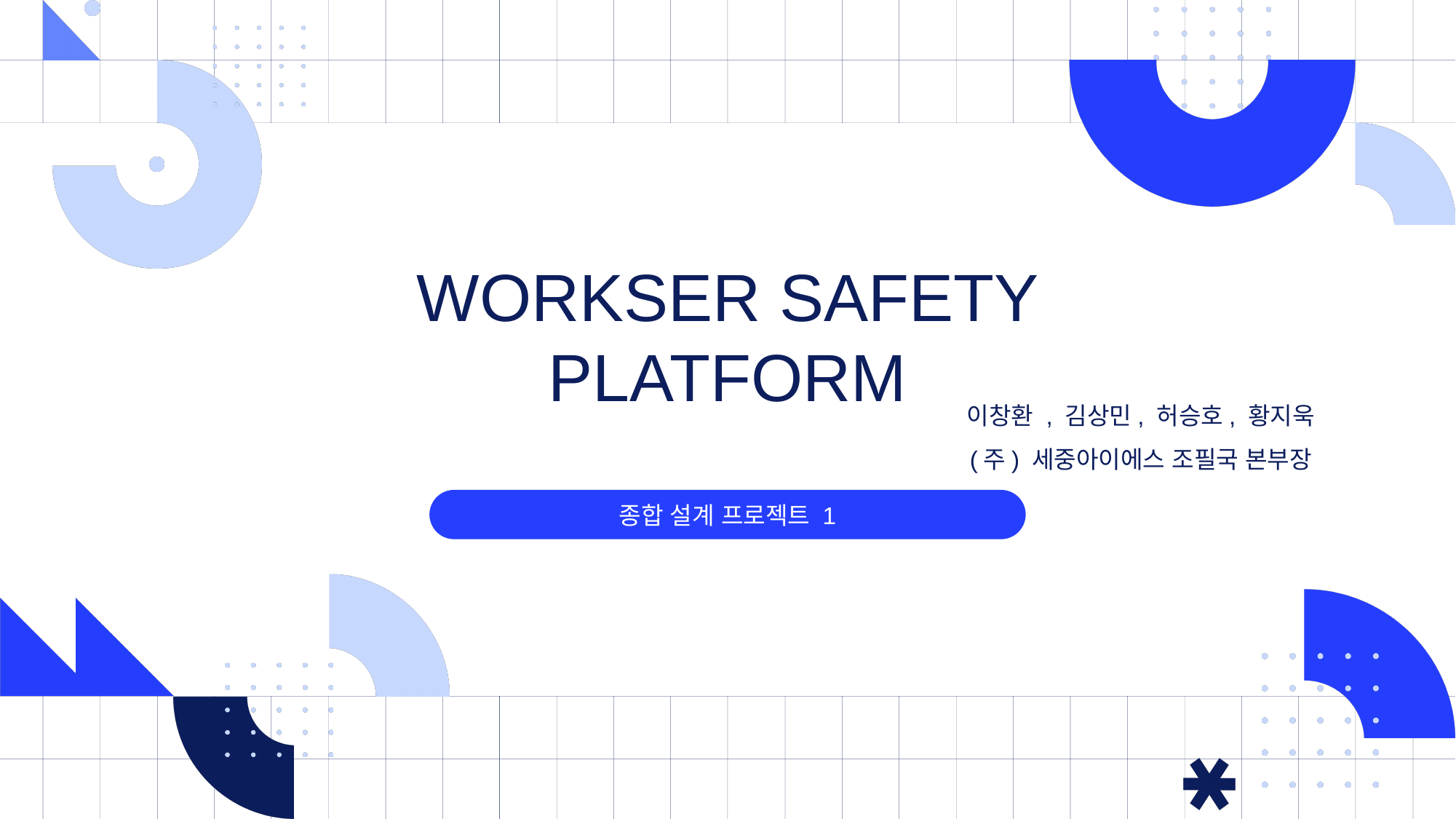

WORKSER SAFETY PLATFORM
이창환 , 김상민, 허승호, 황지욱
(주) 세중아이에스 조필국 본부장
종합 설계 프로젝트 1